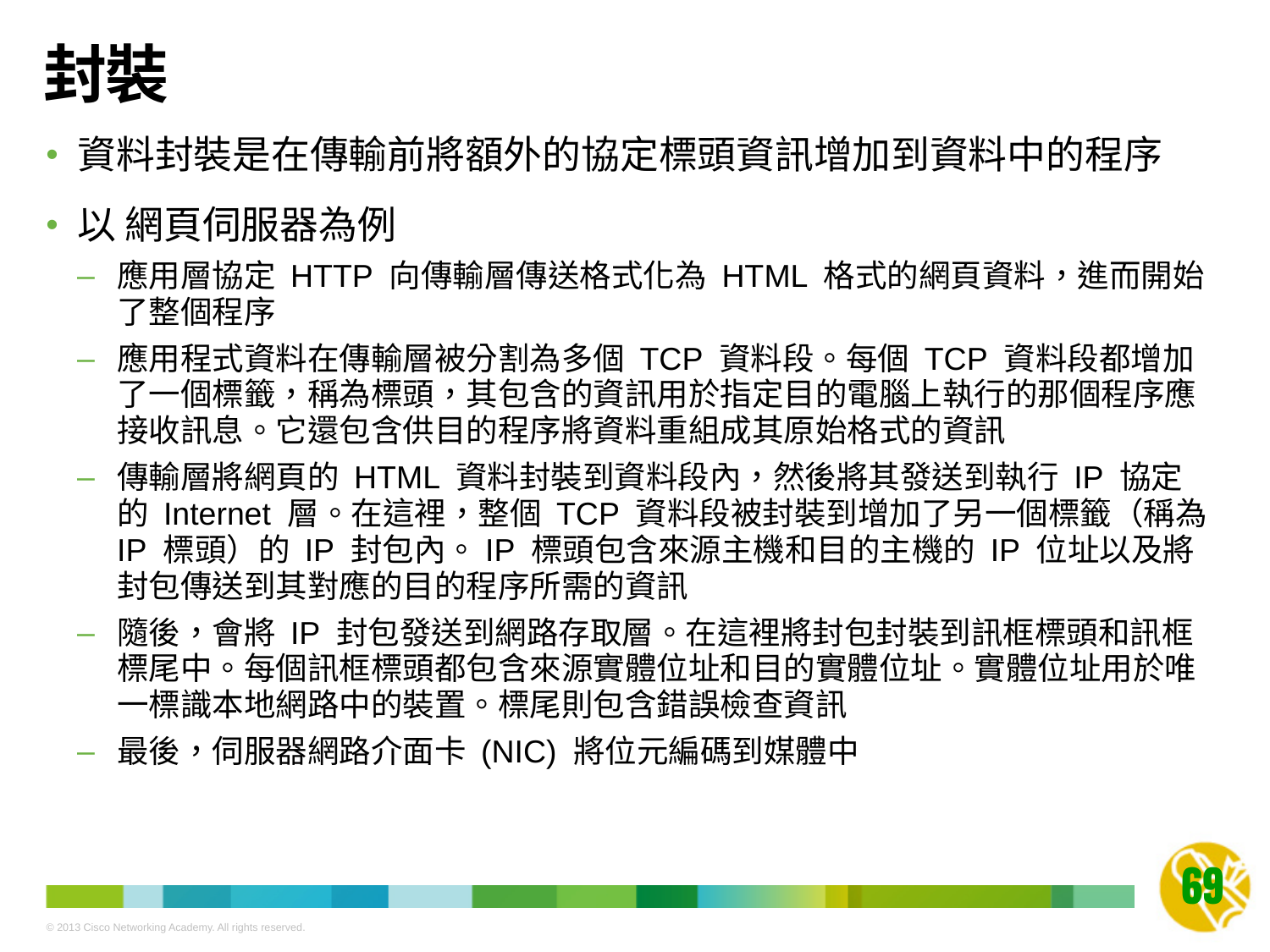

# 封裝
資料封裝是在傳輸前將額外的協定標頭資訊增加到資料中的程序
以 網頁伺服器為例
應用層協定 HTTP 向傳輸層傳送格式化為 HTML 格式的網頁資料，進而開始了整個程序
應用程式資料在傳輸層被分割為多個 TCP 資料段。每個 TCP 資料段都增加了一個標籤，稱為標頭，其包含的資訊用於指定目的電腦上執行的那個程序應接收訊息。它還包含供目的程序將資料重組成其原始格式的資訊
傳輸層將網頁的 HTML 資料封裝到資料段內，然後將其發送到執行 IP 協定的 Internet 層。在這裡，整個 TCP 資料段被封裝到增加了另一個標籤（稱為 IP 標頭）的 IP 封包內。IP 標頭包含來源主機和目的主機的 IP 位址以及將封包傳送到其對應的目的程序所需的資訊
隨後，會將 IP 封包發送到網路存取層。在這裡將封包封裝到訊框標頭和訊框標尾中。每個訊框標頭都包含來源實體位址和目的實體位址。實體位址用於唯一標識本地網路中的裝置。標尾則包含錯誤檢查資訊
最後，伺服器網路介面卡 (NIC) 將位元編碼到媒體中